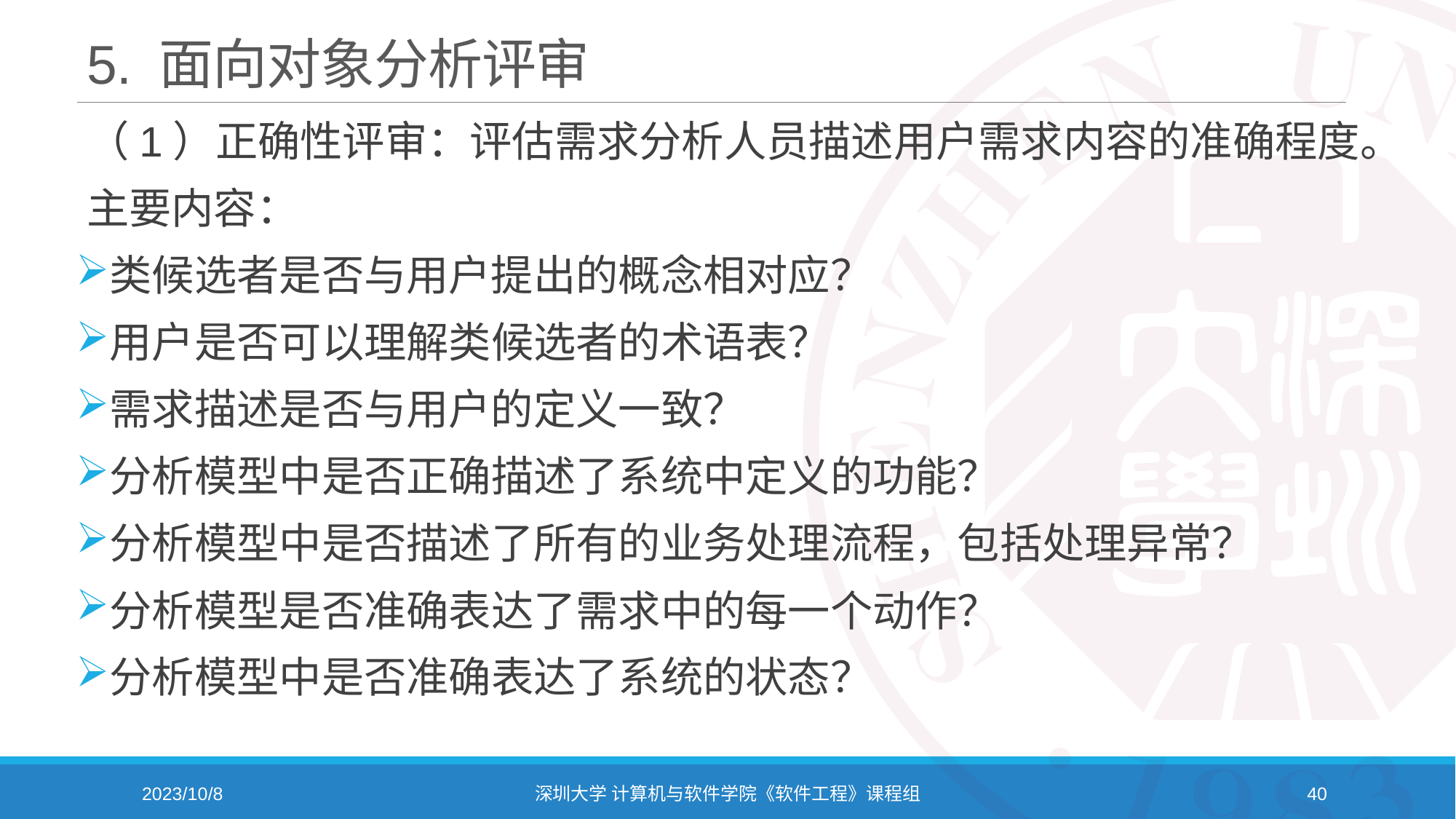

# 5. 面向对象分析评审
（1）正确性评审：评估需求分析人员描述用户需求内容的准确程度。
主要内容：
类候选者是否与用户提出的概念相对应？
用户是否可以理解类候选者的术语表？
需求描述是否与用户的定义一致？
分析模型中是否正确描述了系统中定义的功能？
分析模型中是否描述了所有的业务处理流程，包括处理异常？
分析模型是否准确表达了需求中的每一个动作？
分析模型中是否准确表达了系统的状态？

2023/10/8
深圳大学 计算机与软件学院《软件工程》课程组
40